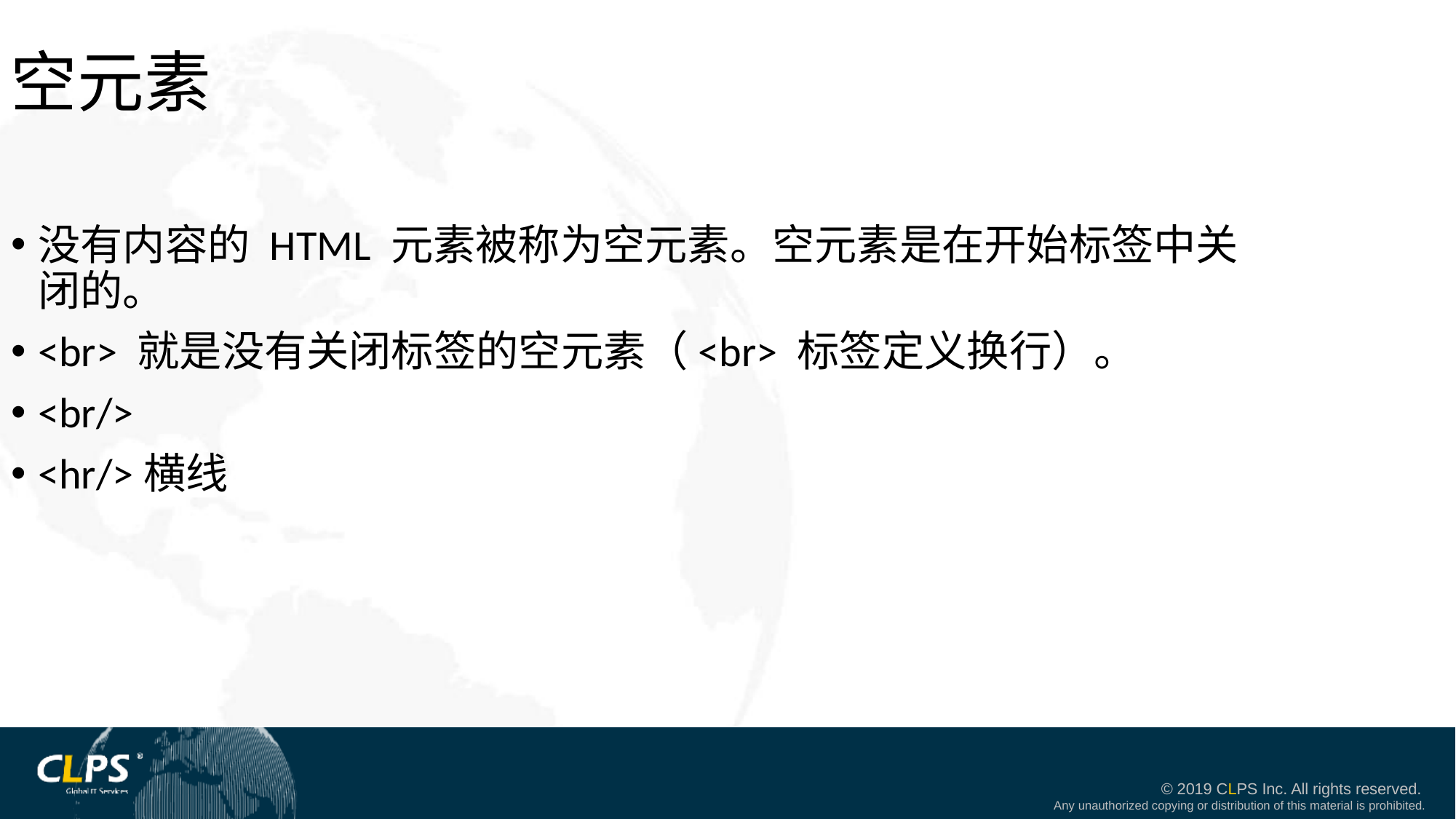

空元素
没有内容的 HTML 元素被称为空元素。空元素是在开始标签中关闭的。
<br> 就是没有关闭标签的空元素（<br> 标签定义换行）。
<br/>
<hr/>横线